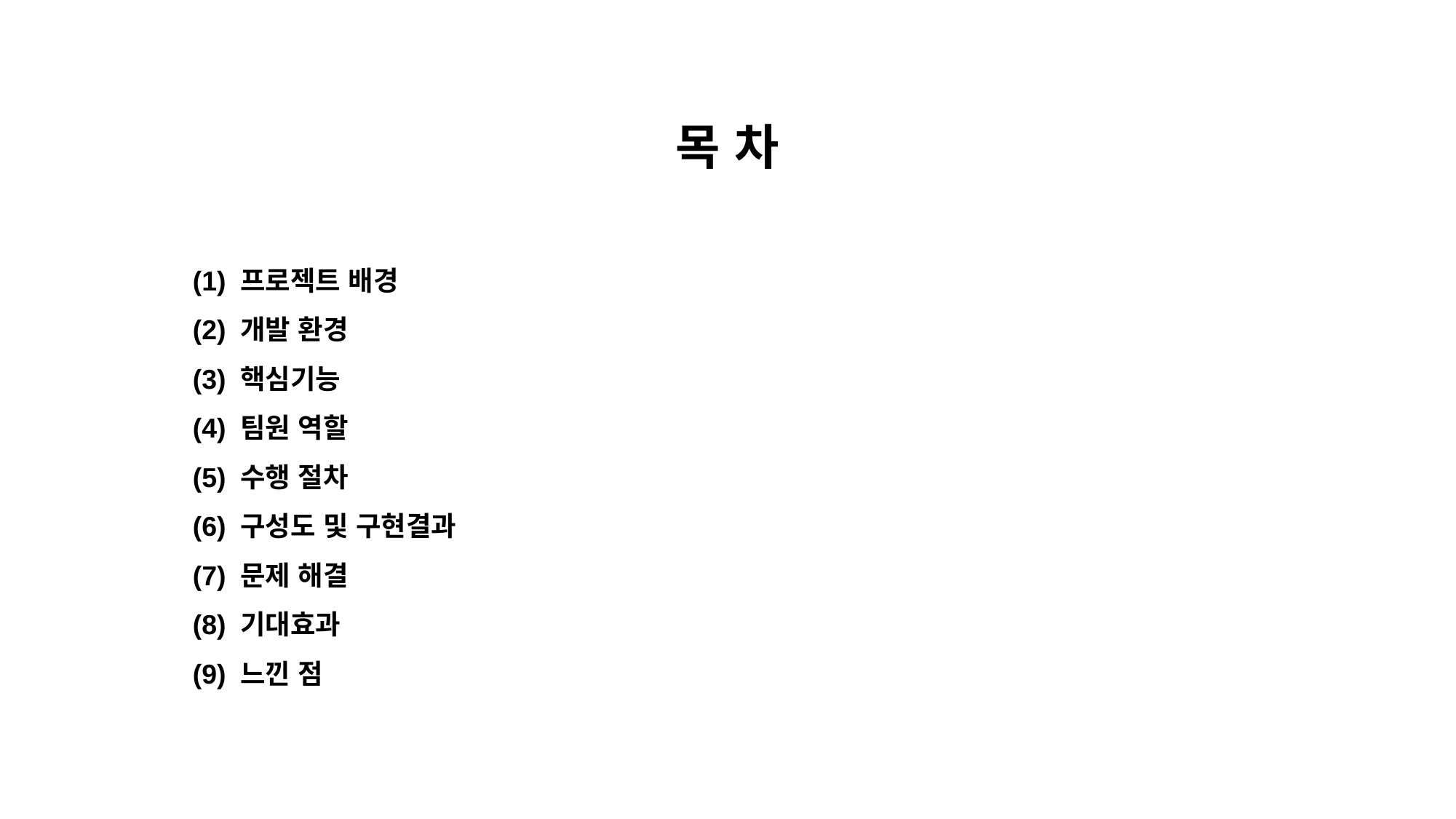

목 차
(1) 프로젝트 배경
(2) 개발 환경
(3) 핵심기능
(4) 팀원 역할
(5) 수행 절차
(6) 구성도 및 구현결과
(7) 문제 해결
(8) 기대효과
(9) 느낀 점